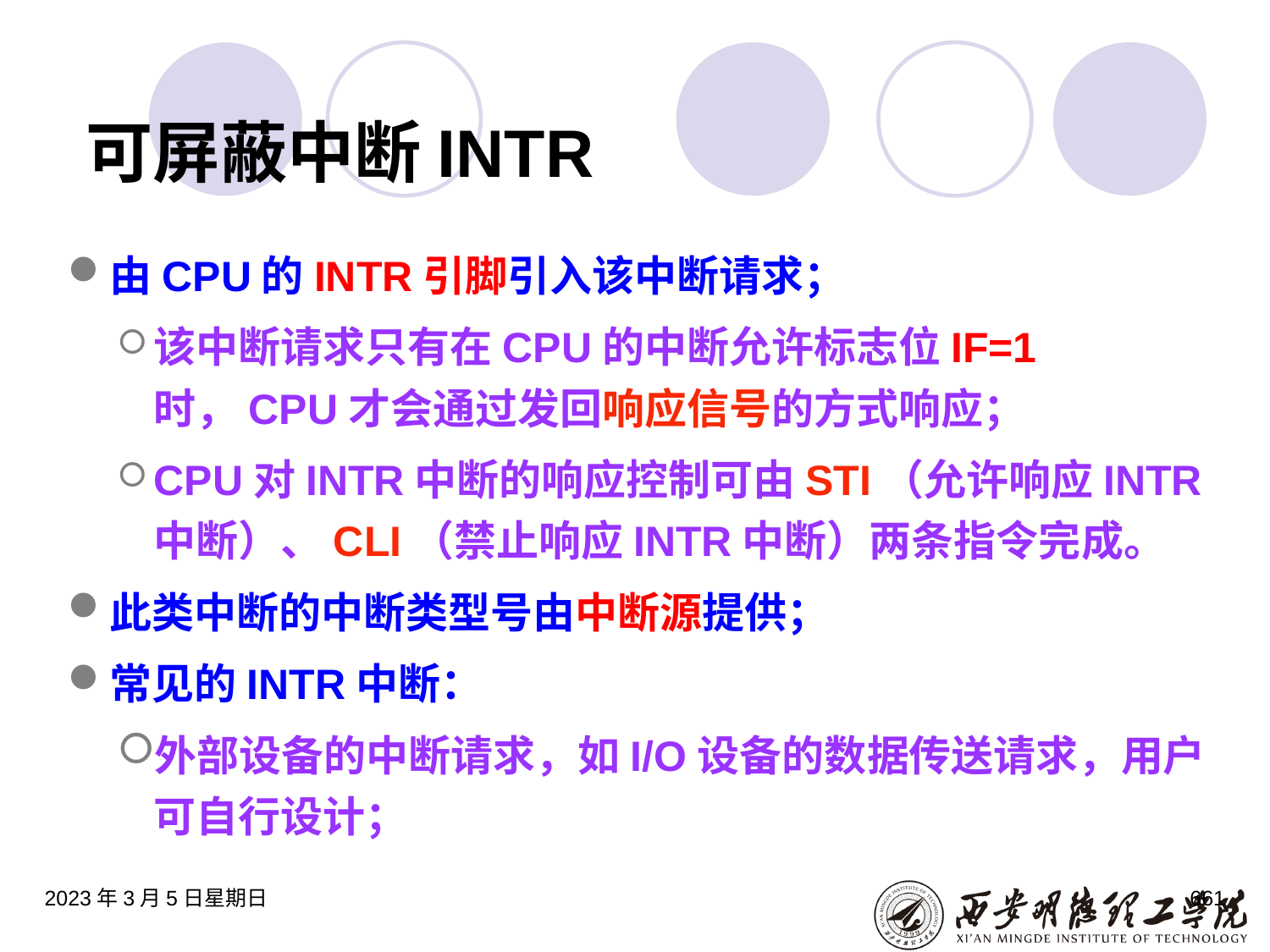

# 可屏蔽中断INTR
由CPU的INTR引脚引入该中断请求；
该中断请求只有在CPU的中断允许标志位IF=1时，CPU才会通过发回响应信号的方式响应；
CPU对INTR中断的响应控制可由STI（允许响应INTR中断）、CLI（禁止响应INTR中断）两条指令完成。
此类中断的中断类型号由中断源提供；
常见的INTR中断：
外部设备的中断请求，如I/O设备的数据传送请求，用户可自行设计；
2023年3月5日星期日
661